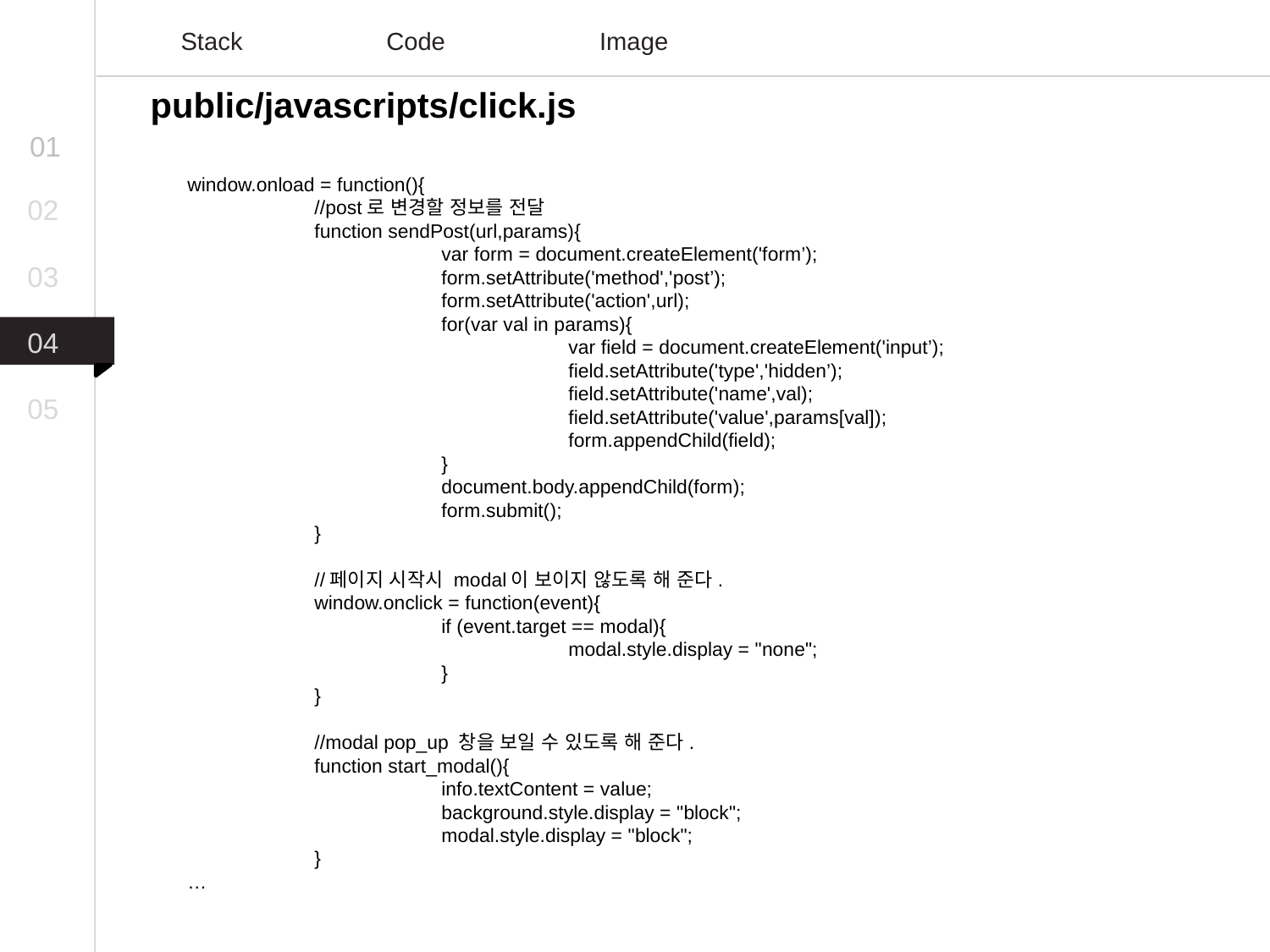

Stack
Code
Image
public/javascripts/click.js
01
window.onload = function(){
	//post로 변경할 정보를 전달
	function sendPost(url,params){
		var form = document.createElement('form’);
		form.setAttribute('method','post’);
		form.setAttribute('action',url);
		for(var val in params){
			var field = document.createElement('input’);
			field.setAttribute('type','hidden’);
			field.setAttribute('name',val);
			field.setAttribute('value',params[val]);
			form.appendChild(field);
		}
		document.body.appendChild(form);
		form.submit();
	}
	//페이지 시작시 modal이 보이지 않도록 해 준다.
	window.onclick = function(event){
		if (event.target == modal){
			modal.style.display = "none";
		}
	}
	//modal pop_up 창을 보일 수 있도록 해 준다.
	function start_modal(){
		info.textContent = value;
		background.style.display = "block";
		modal.style.display = "block";
	}
…
02
03

04

05